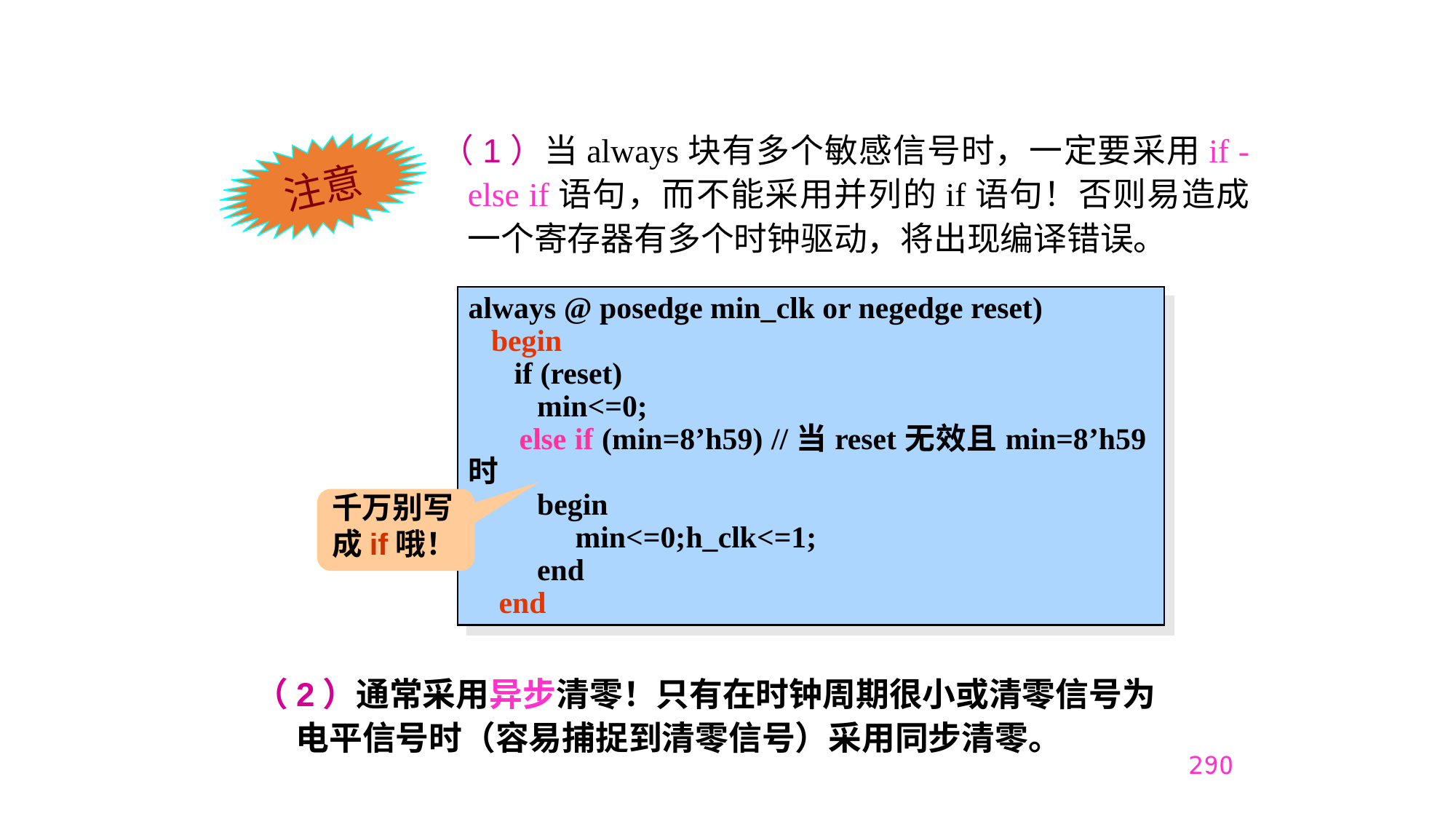

（1）当always块有多个敏感信号时，一定要采用if - else if语句，而不能采用并列的if语句！否则易造成一个寄存器有多个时钟驱动，将出现编译错误。
注意
always @ posedge min_clk or negedge reset)
   begin
      if (reset)
         min<=0;
      else if (min=8’h59) //当reset无效且min=8’h59时
         begin
              min<=0;h_clk<=1;
         end
    end
千万别写成if哦！
（2）通常采用异步清零！只有在时钟周期很小或清零信号为电平信号时（容易捕捉到清零信号）采用同步清零。
290